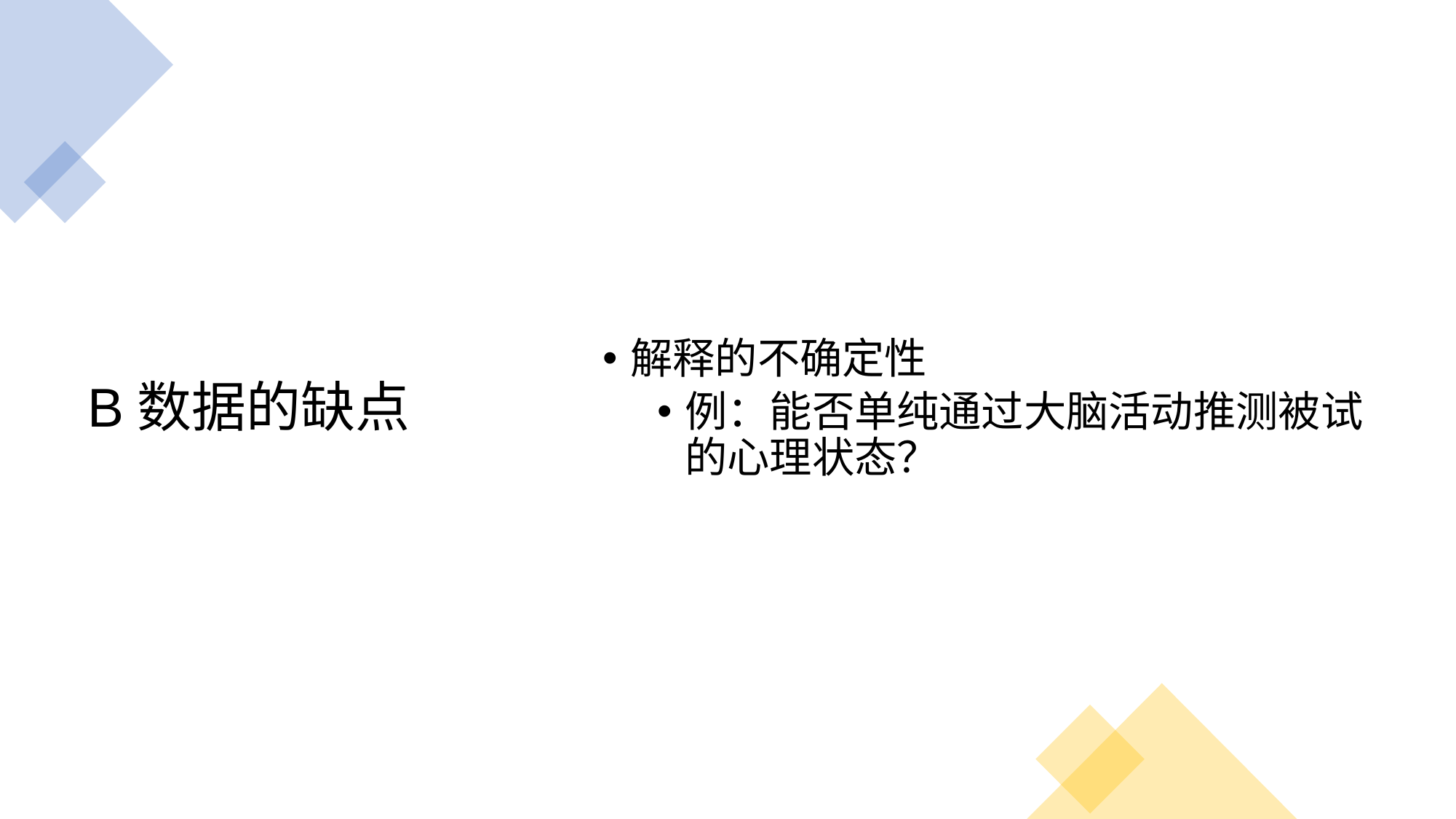

# B数据的缺点
解释的不确定性
例：能否单纯通过大脑活动推测被试的心理状态？